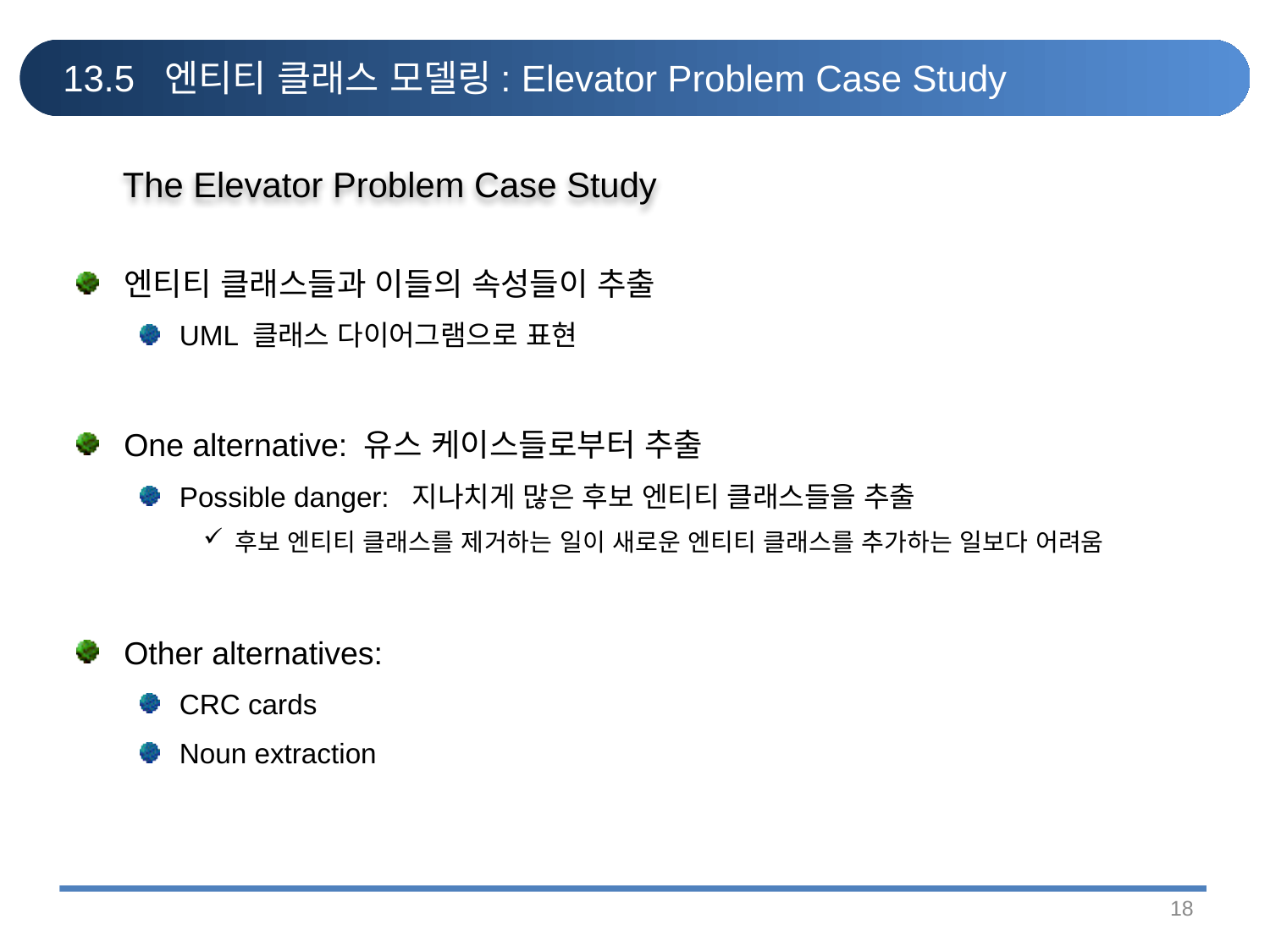

# 13.5  엔티티 클래스 모델링: Elevator Problem Case Study
The Elevator Problem Case Study
엔티티 클래스들과 이들의 속성들이 추출
UML 클래스 다이어그램으로 표현

One alternative: 유스 케이스들로부터 추출
Possible danger:  지나치게 많은 후보 엔티티 클래스들을 추출
후보 엔티티 클래스를 제거하는 일이 새로운 엔티티 클래스를 추가하는 일보다 어려움

Other alternatives:
CRC cards
Noun extraction

18